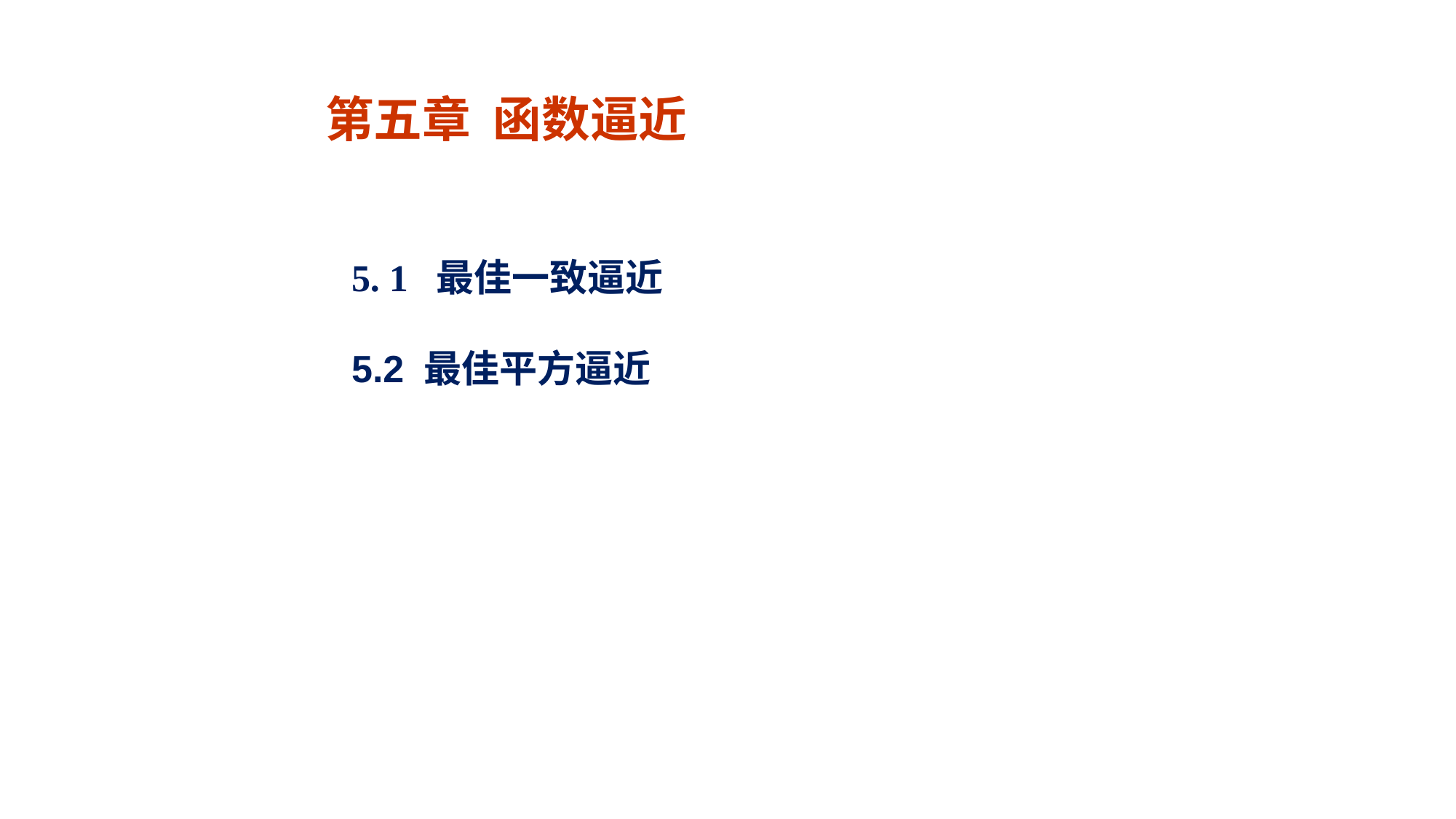

第五章  函数逼近
5. 1  最佳一致逼近
5.2 最佳平方逼近